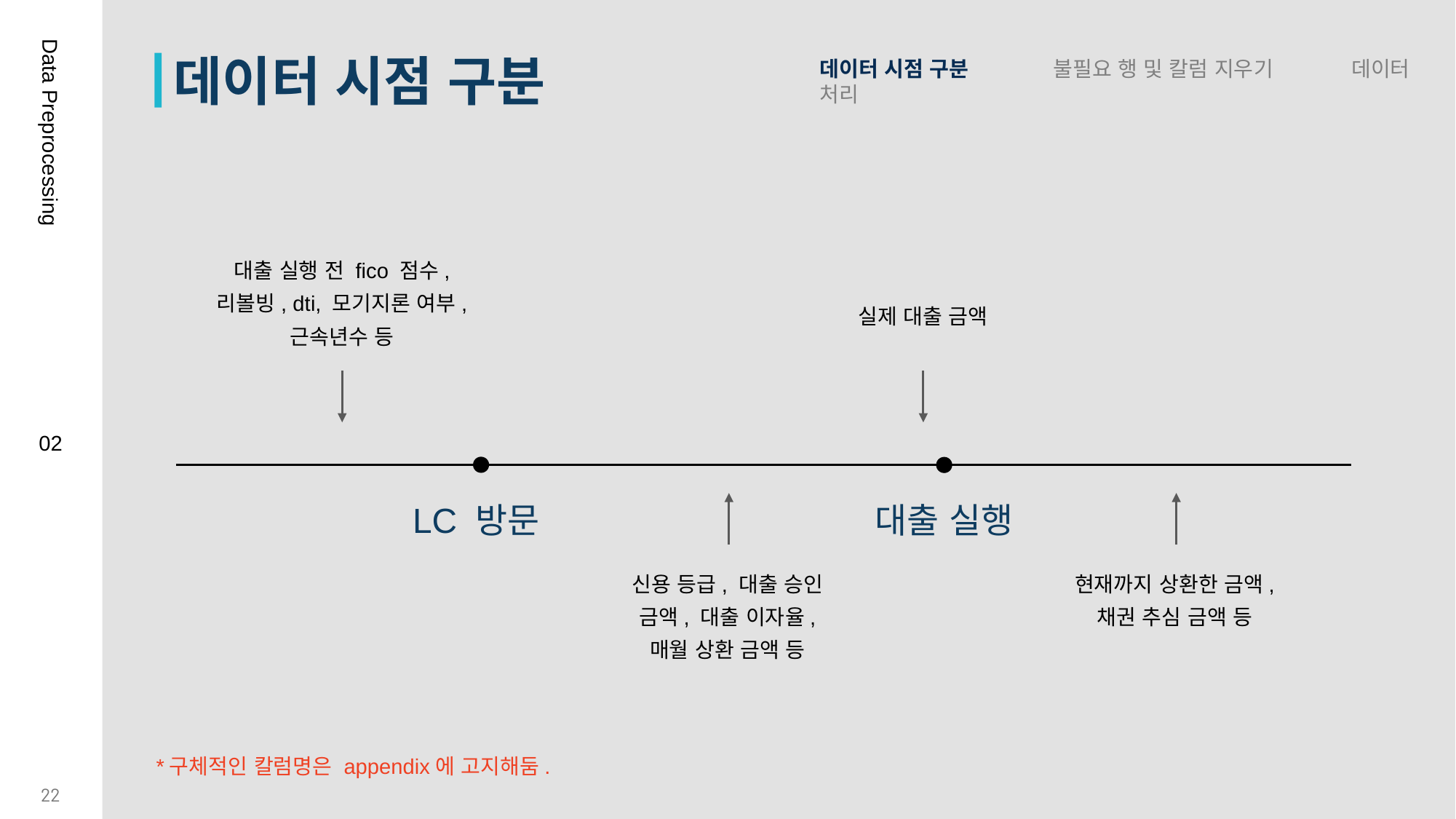

데이터 시점 구분
데이터 시점 구분              불필요 행 및 칼럼 지우기             데이터 처리

Data Preprocessing
대출 실행 전 fico 점수, 리볼빙, dti, 모기지론 여부, 근속년수 등
실제 대출 금액
02

LC 방문
대출 실행
현재까지 상환한 금액,
채권 추심 금액 등
신용 등급, 대출 승인 금액, 대출 이자율, 매월 상환 금액 등
*구체적인 칼럼명은 appendix에 고지해둠.
22